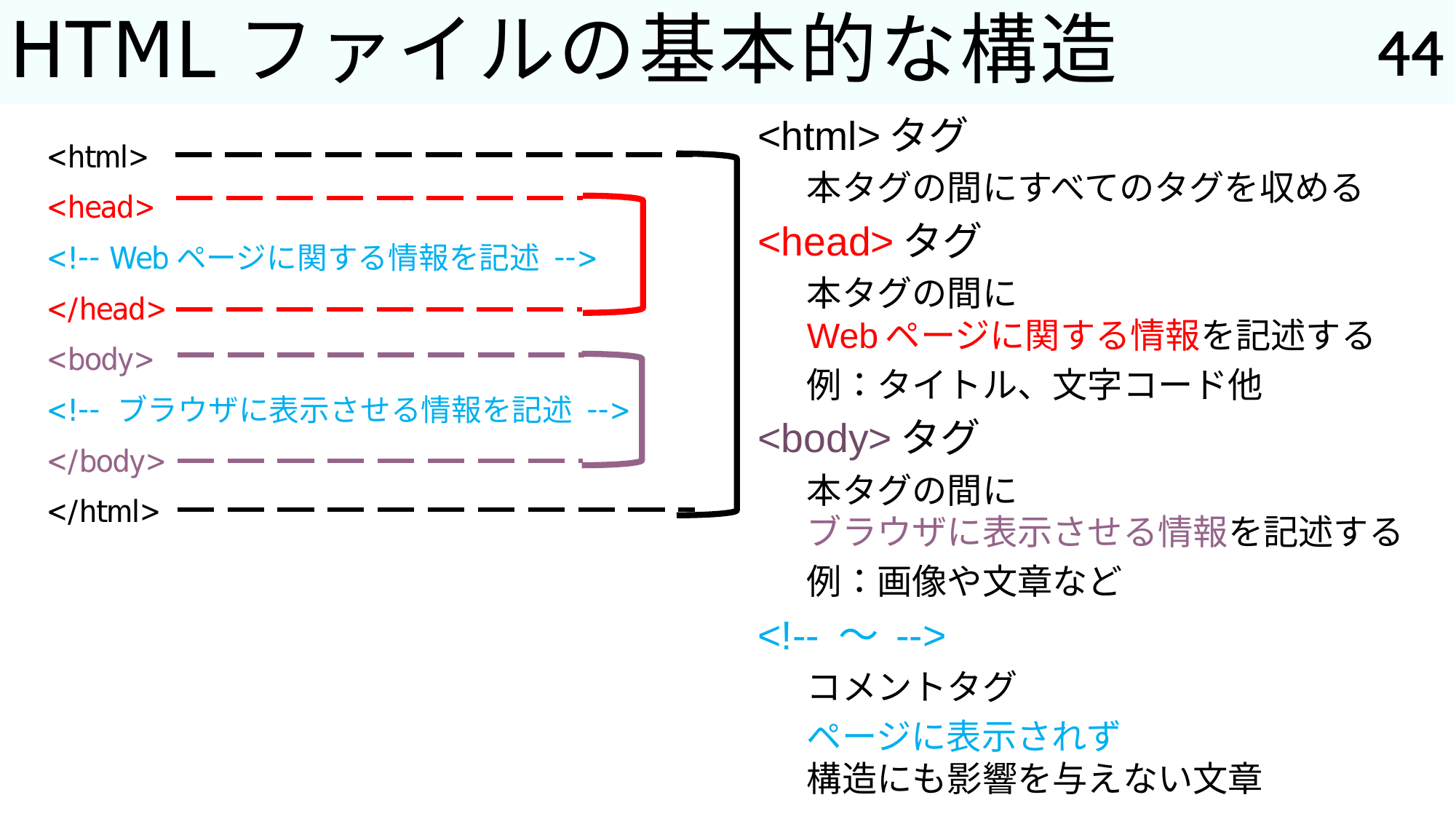

44
# HTMLファイルの基本的な構造
<html>タグ
本タグの間にすべてのタグを収める
<head>タグ
本タグの間に
Webページに関する情報を記述する
例：タイトル、文字コード他
<body>タグ
本タグの間に
ブラウザに表示させる情報を記述する
例：画像や文章など
<!-- ～ -->
コメントタグ
ページに表示されず
構造にも影響を与えない文章
<html>
<head>
<!-- Webページに関する情報を記述 -->
</head>
<body>
<!-- ブラウザに表示させる情報を記述 -->
</body>
</html>